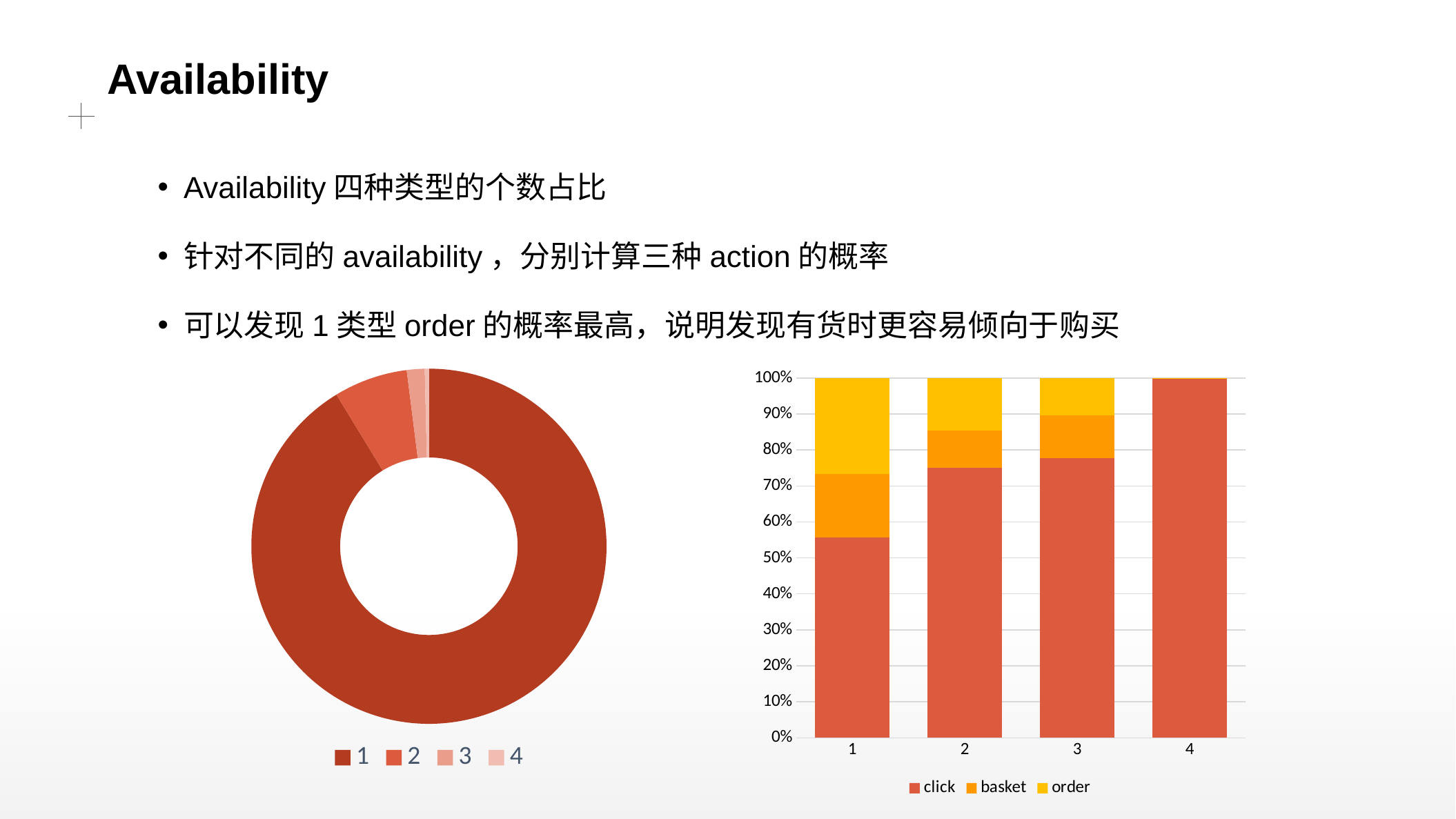

# Availability
Availability四种类型的个数占比
针对不同的availability，分别计算三种action的概率
可以发现1类型order的概率最高，说明发现有货时更容易倾向于购买

### Chart

| Category | 个数 |
|---|---|
| 1 | 2515572.0 |
| 2 | 185194.0 |
| 3 | 44893.0 |
| 4 | 10344.0 |

### Chart

| Category | click | basket | order |
|---|---|---|---|
| 1 | 0.555984483847014 | 0.176300658458593 | 0.267714857694393 |
| 2 | 0.750494076481959 | 0.103820858127153 | 0.145685065390887 |
| 3 | 0.777270398503107 | 0.119127703650903 | 0.103601897845989 |
| 4 | 0.998356535189482 | 0.00135344160866203 | 0.000290023201856148 |